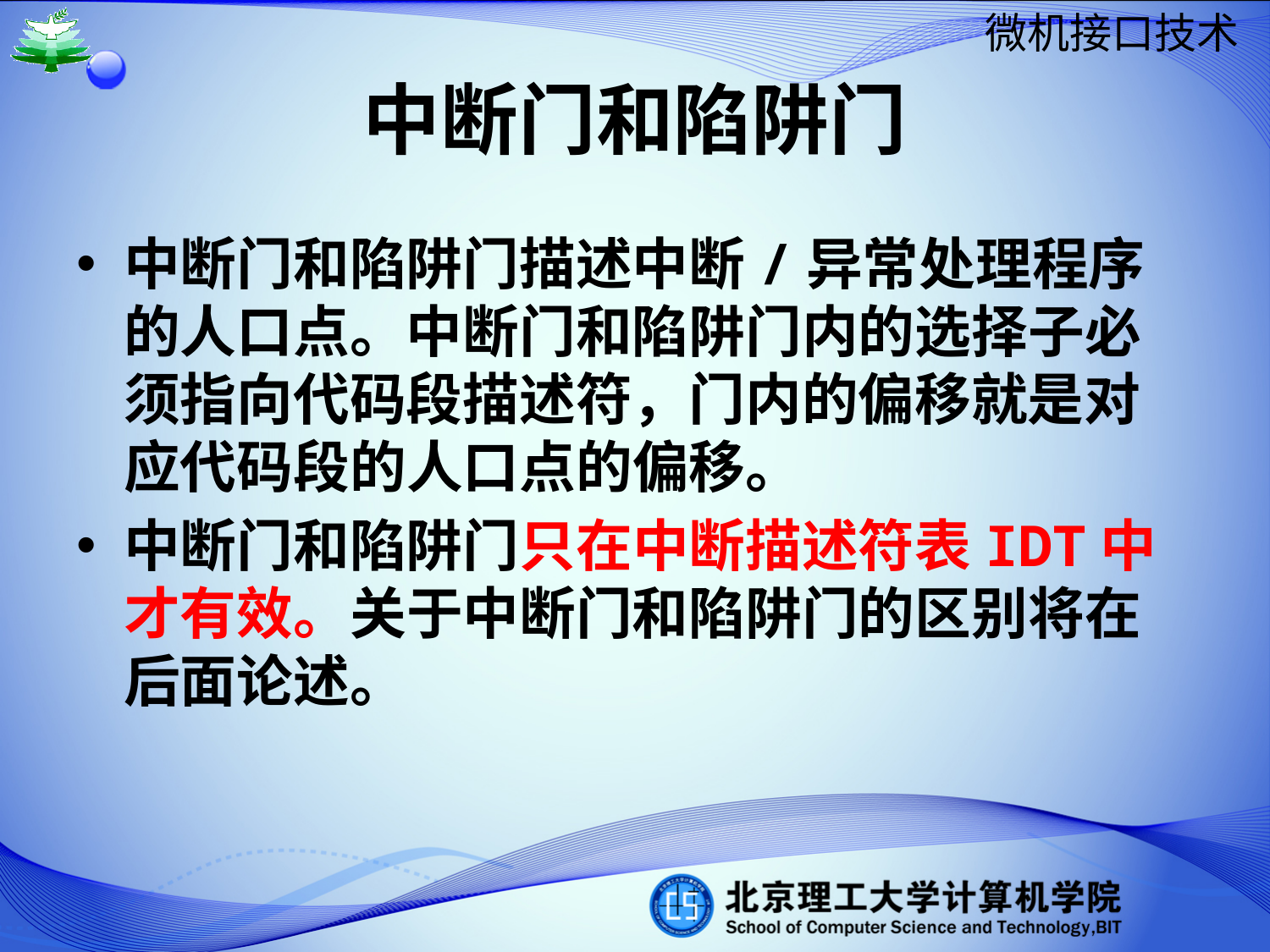

# 中断门和陷阱门
中断门和陷阱门描述中断/异常处理程序的人口点。中断门和陷阱门内的选择子必须指向代码段描述符，门内的偏移就是对应代码段的人口点的偏移。
中断门和陷阱门只在中断描述符表IDT中才有效。关于中断门和陷阱门的区别将在后面论述。